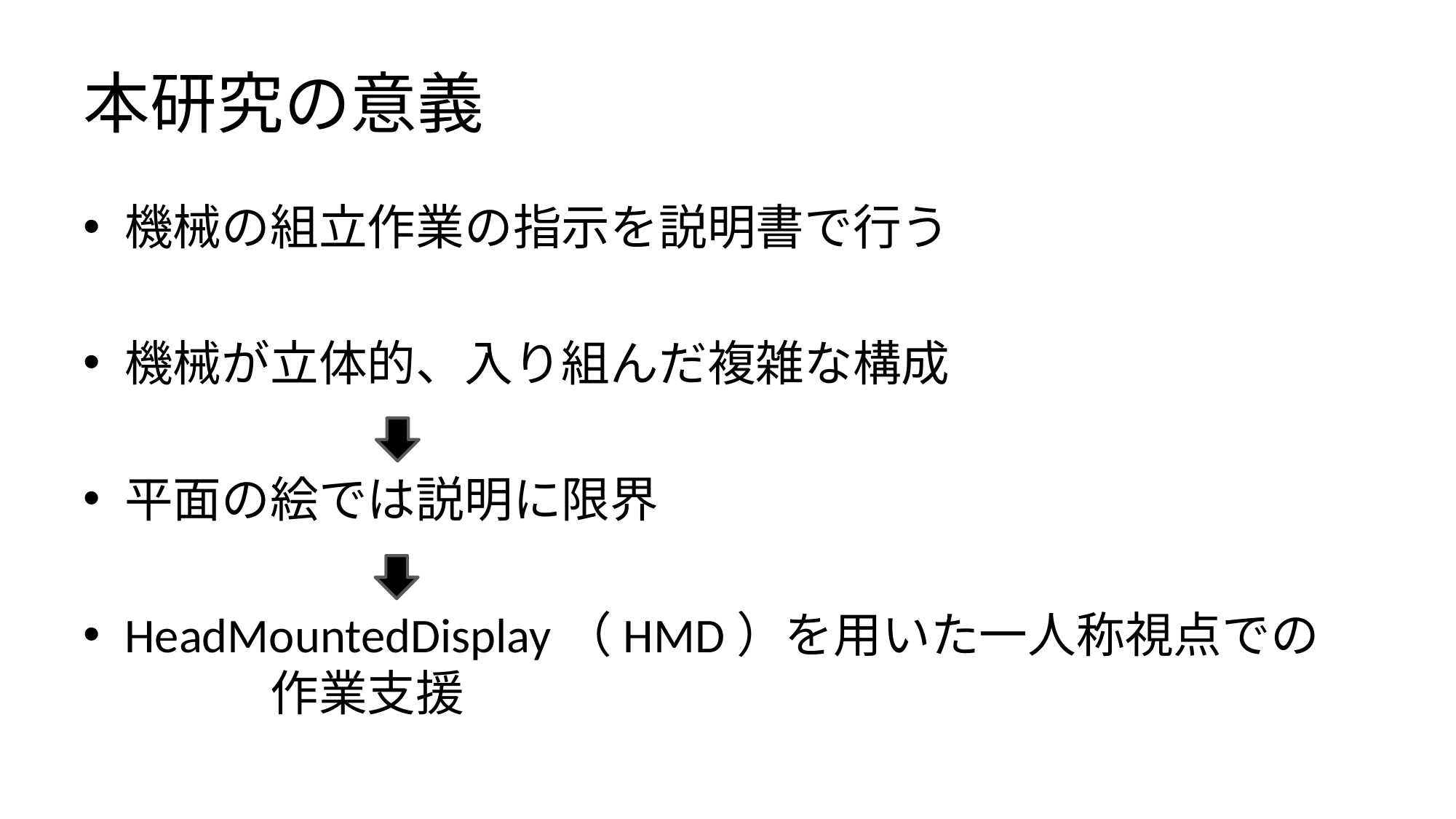

# 本研究の意義
機械の組立作業の指示を説明書で行う

機械が立体的、入り組んだ複雑な構成

平面の絵では説明に限界

HeadMountedDisplay（HMD）を用いた一人称視点での　　　　作業支援